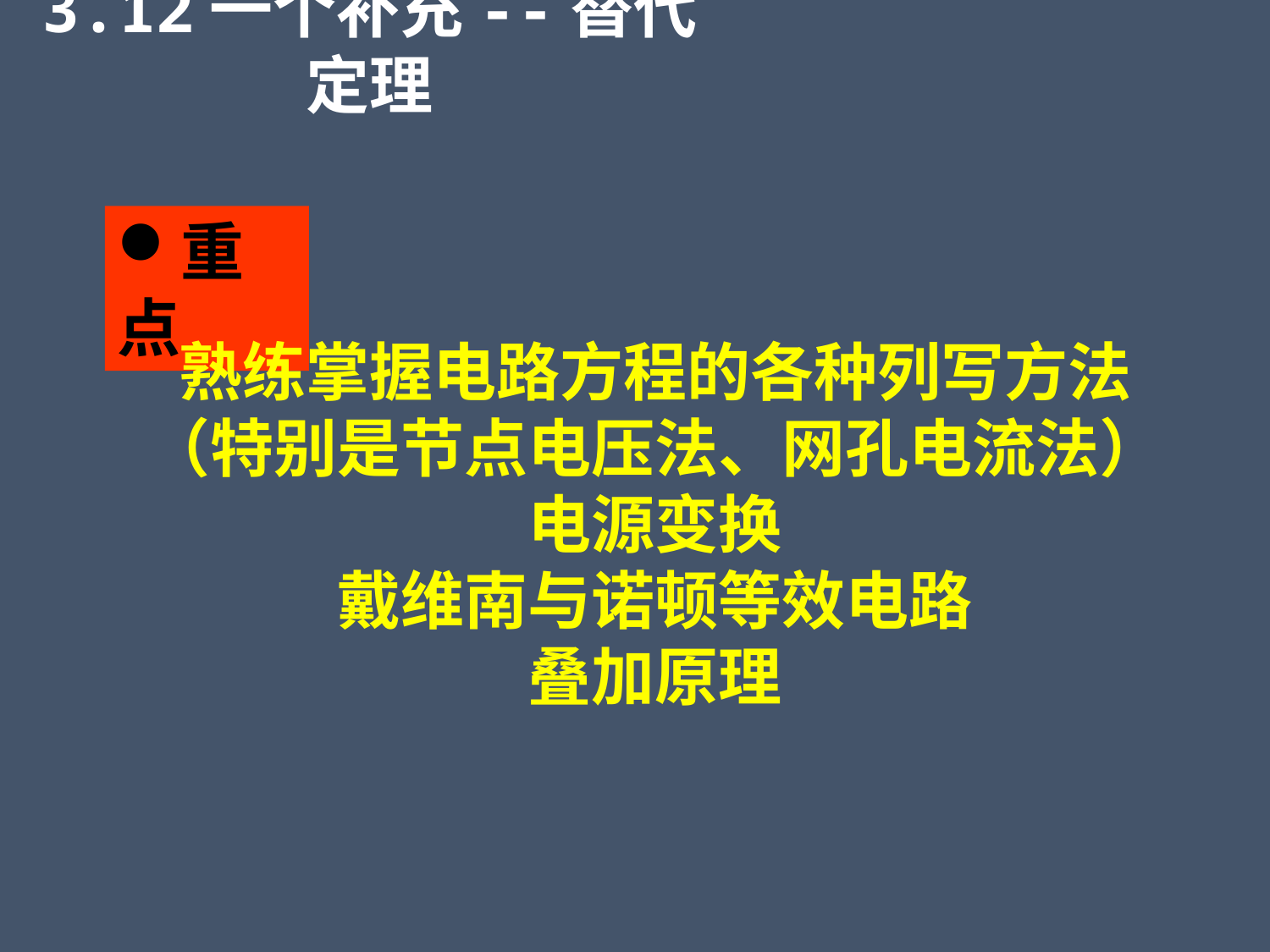

3.12一个补充--替代定理
重点
熟练掌握电路方程的各种列写方法
（特别是节点电压法、网孔电流法）
电源变换
戴维南与诺顿等效电路
叠加原理